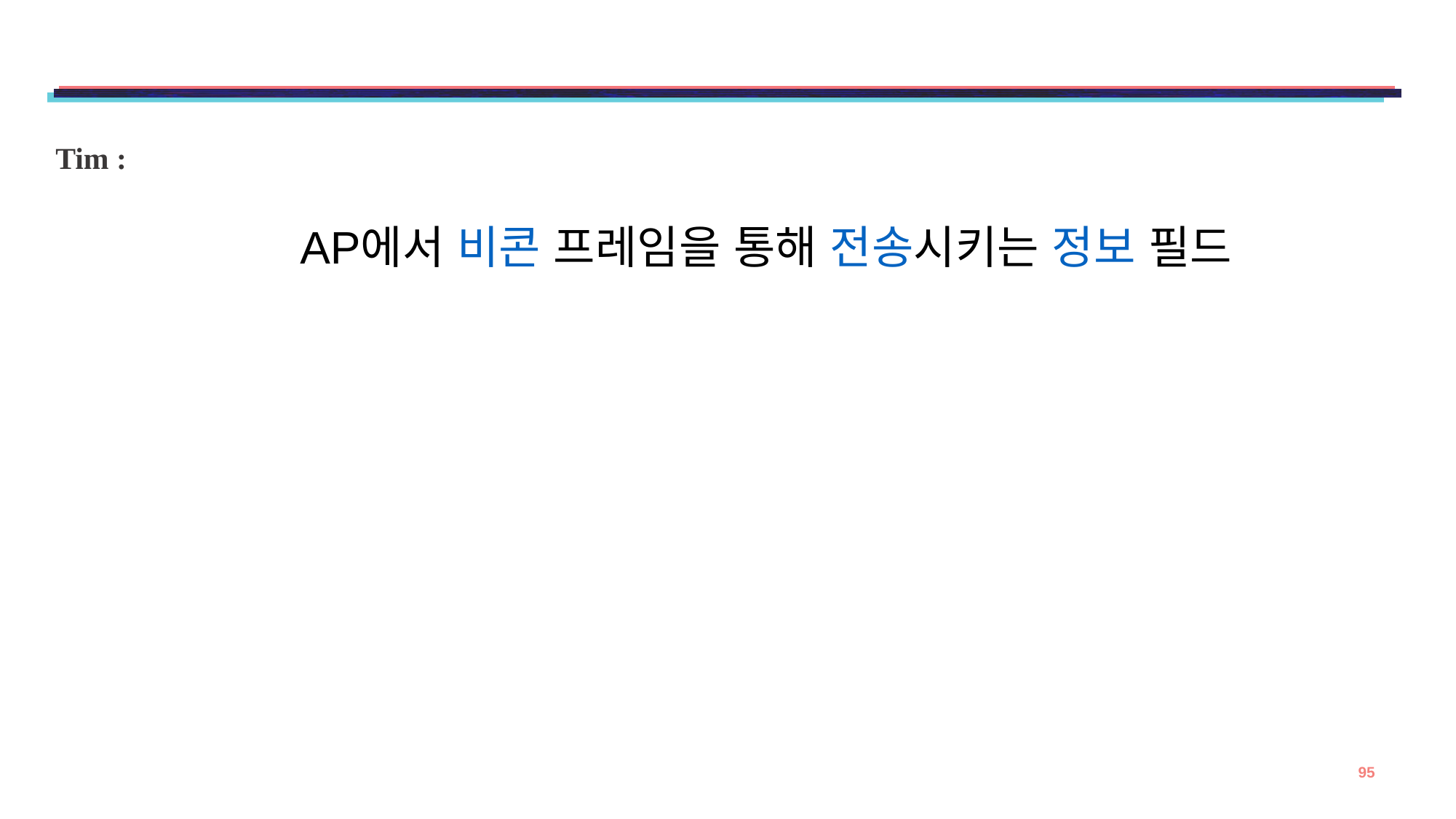

Tim :
AP에서 비콘 프레임을 통해 전송시키는 정보 필드